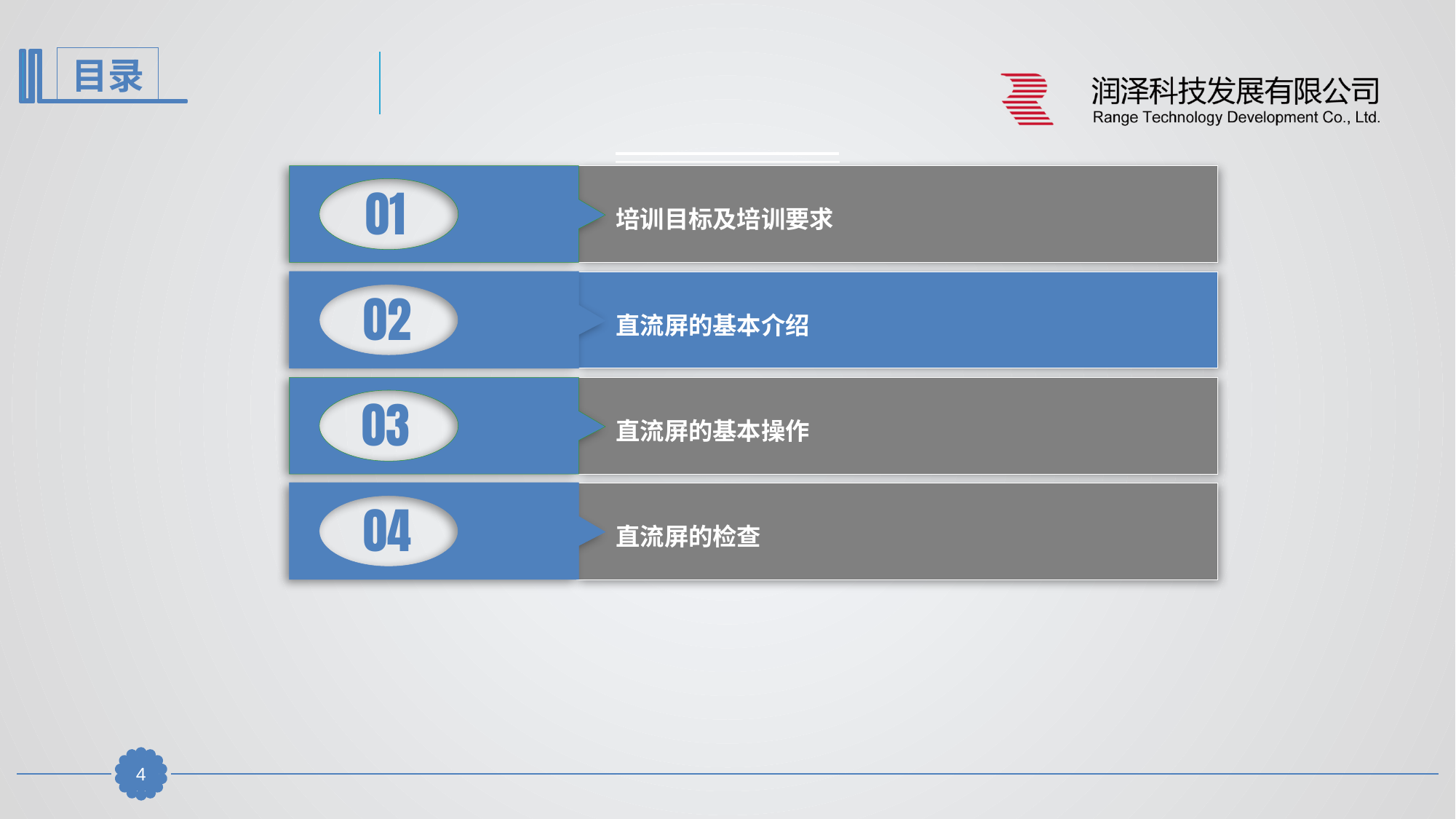

01
培训目标及培训要求

02
直流屏的基本介绍

03
直流屏的基本操作

04
直流屏的检查
4